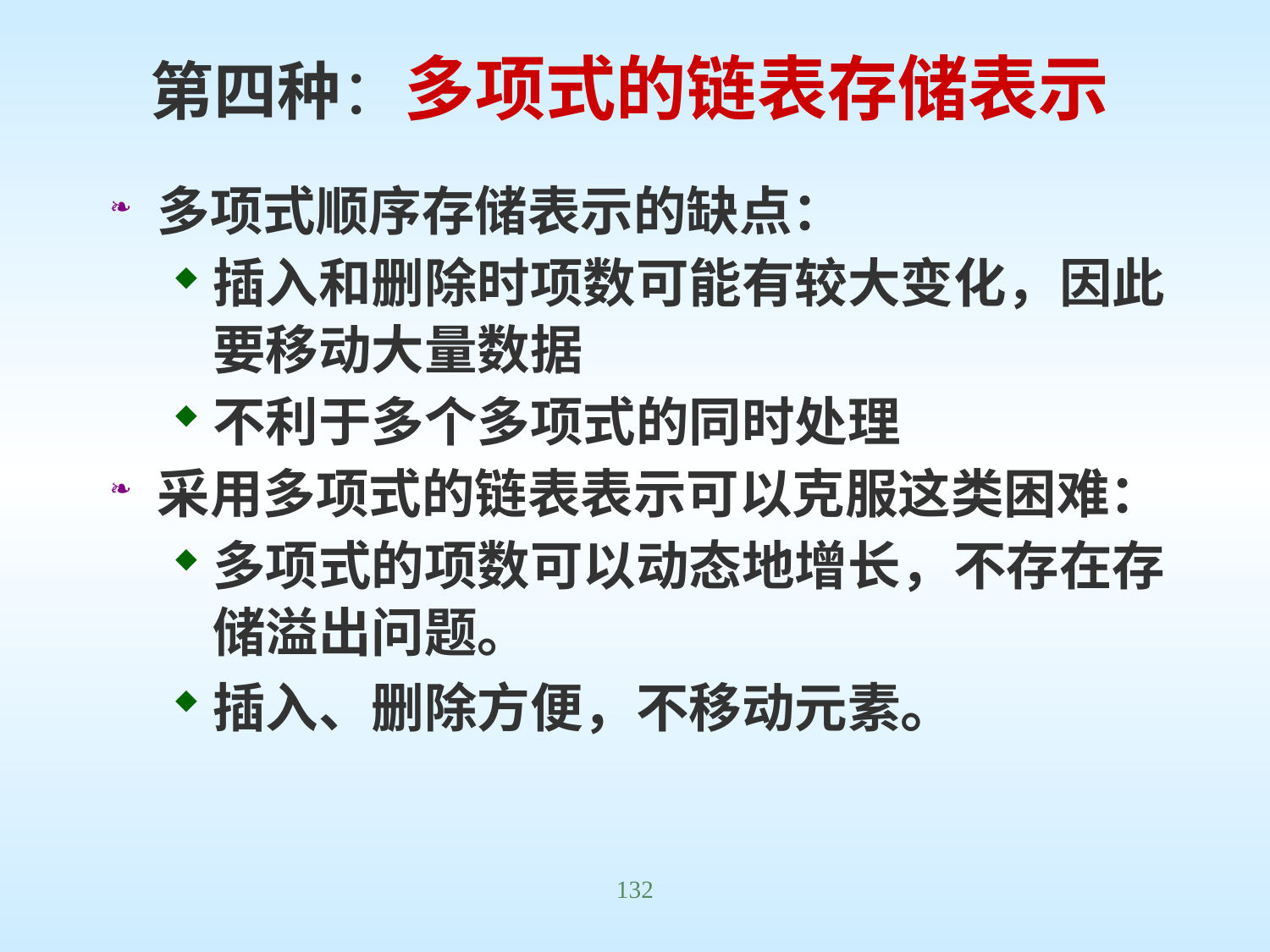

# 第四种：多项式的链表存储表示
多项式顺序存储表示的缺点：
插入和删除时项数可能有较大变化，因此要移动大量数据
不利于多个多项式的同时处理
采用多项式的链表表示可以克服这类困难：
多项式的项数可以动态地增长，不存在存储溢出问题。
插入、删除方便，不移动元素。
132